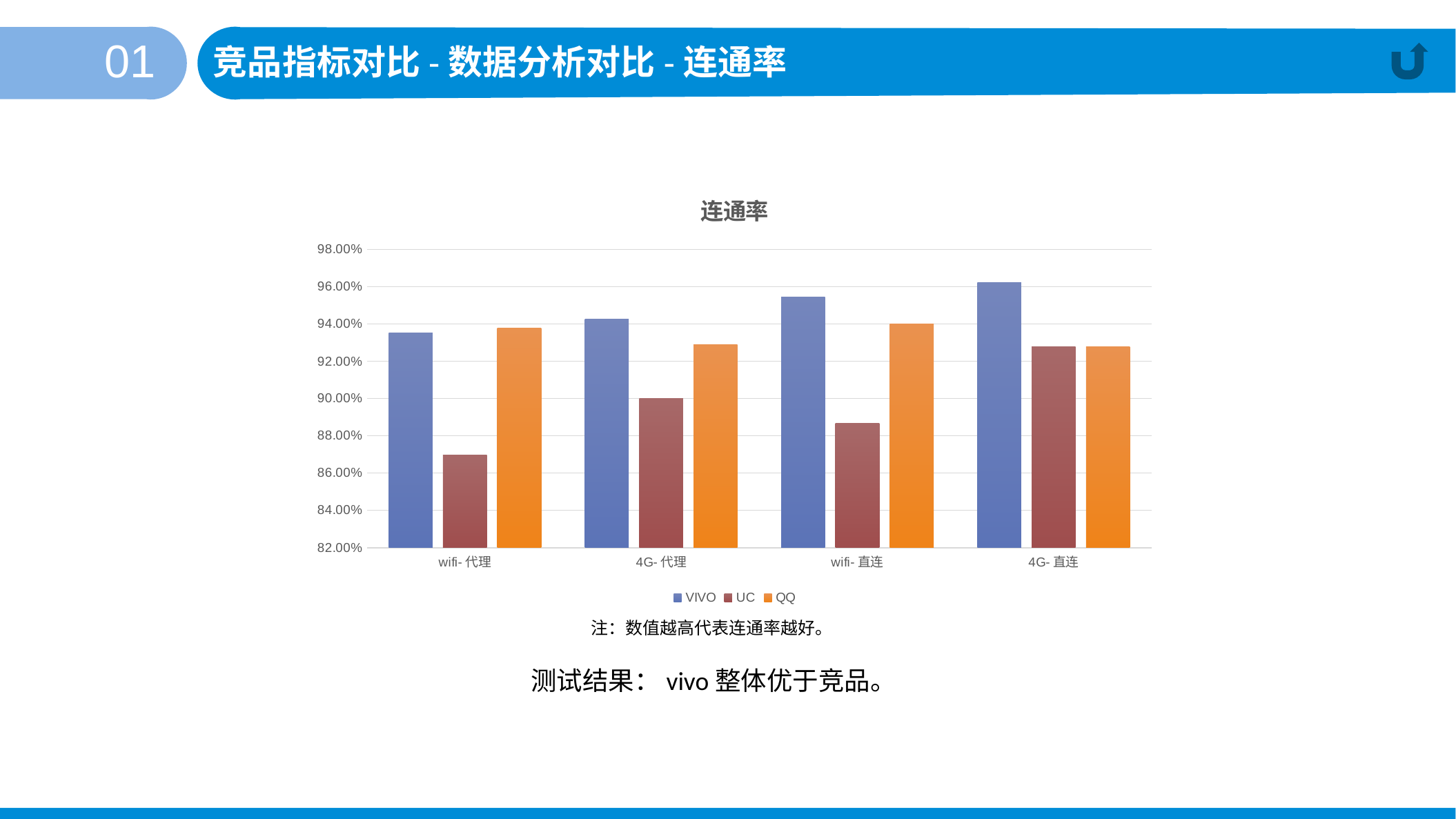

01

竞品指标对比-数据分析对比-连通率

### Chart: 连通率

| Category | VIVO | UC | QQ |
|---|---|---|---|
| wifi-代理 | 0.935400516795866 | 0.869509043927649 | 0.937984496124031 |
| 4G-代理 | 0.942544459644323 | 0.900136798905609 | 0.928864569083447 |
| wifi-直连 | 0.954367666232073 | 0.886571056062581 | 0.940026075619296 |
| 4G-直连 | 0.962447844228095 | 0.927677329624478 | 0.927677329624478 |
注：数值越高代表连通率越好。
测试结果：vivo整体优于竞品。